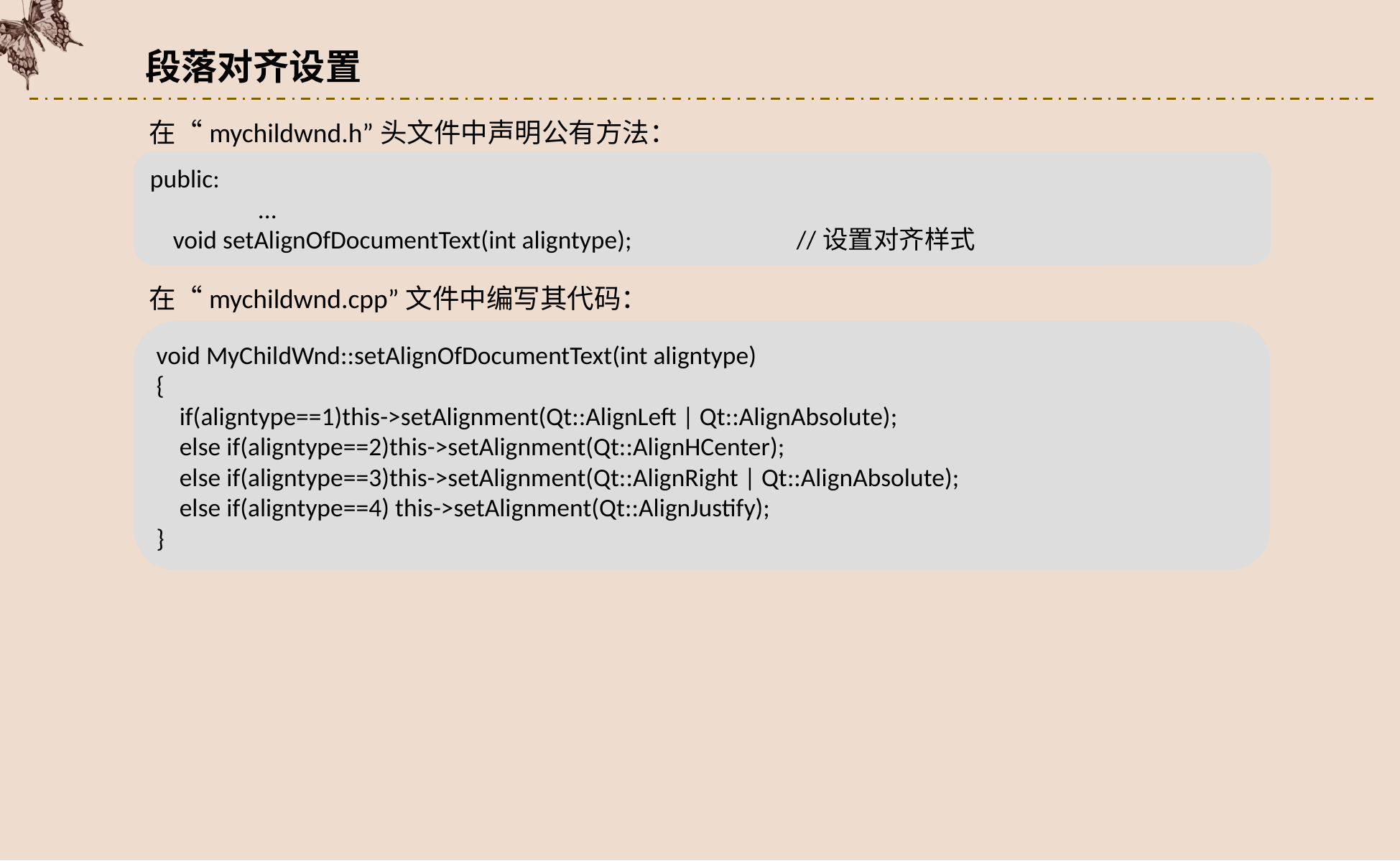

段落对齐设置
在“mychildwnd.h”头文件中声明公有方法：
public:
	...
    void setAlignOfDocumentText(int aligntype);		//设置对齐样式
在“mychildwnd.cpp”文件中编写其代码：
void MyChildWnd::setAlignOfDocumentText(int aligntype)
{
    if(aligntype==1)this->setAlignment(Qt::AlignLeft | Qt::AlignAbsolute);
    else if(aligntype==2)this->setAlignment(Qt::AlignHCenter);
    else if(aligntype==3)this->setAlignment(Qt::AlignRight | Qt::AlignAbsolute);
    else if(aligntype==4) this->setAlignment(Qt::AlignJustify);
}